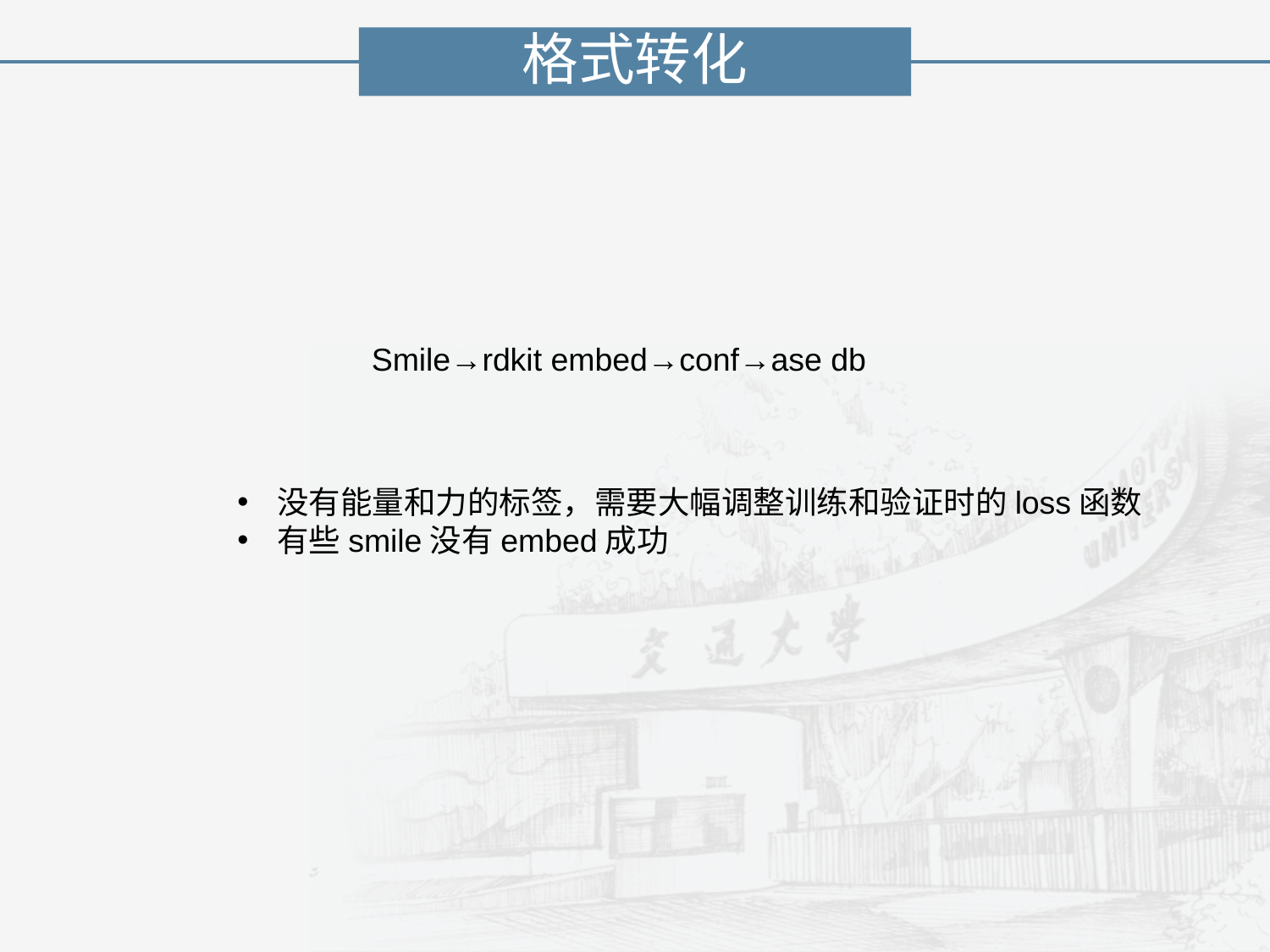

格式转化
Smile→rdkit embed→conf→ase db
没有能量和力的标签，需要大幅调整训练和验证时的loss函数
有些smile没有embed成功